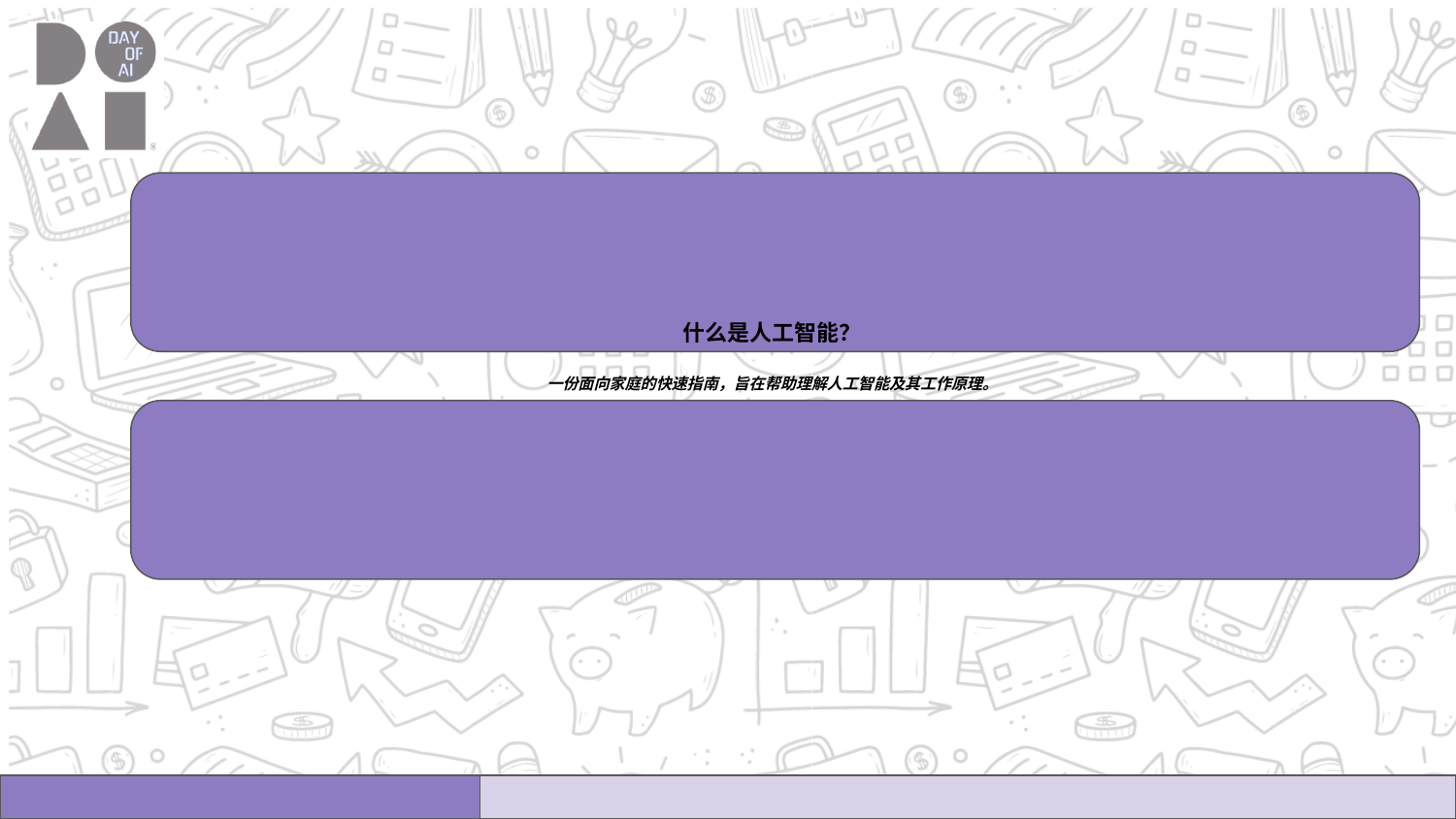

# 什么是人工智能？

一份面向家庭的快速指南，旨在帮助理解人工智能及其工作原理。